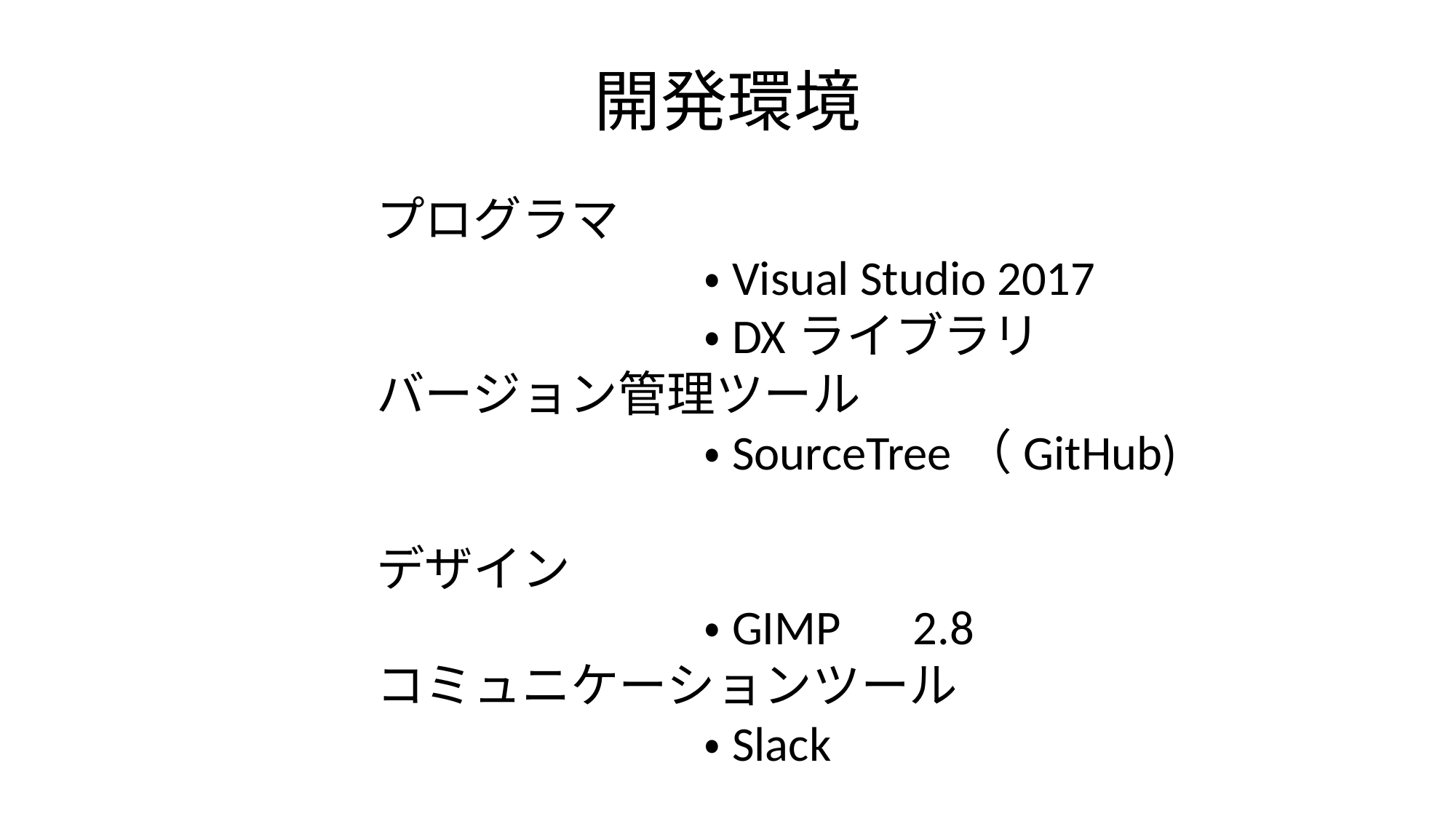

# 開発環境
プログラマ
	・Visual Studio 2017
	・DXライブラリ
バージョン管理ツール
			・SourceTree（GitHub)
デザイン
			・GIMP　2.8
コミュニケーションツール
			・Slack